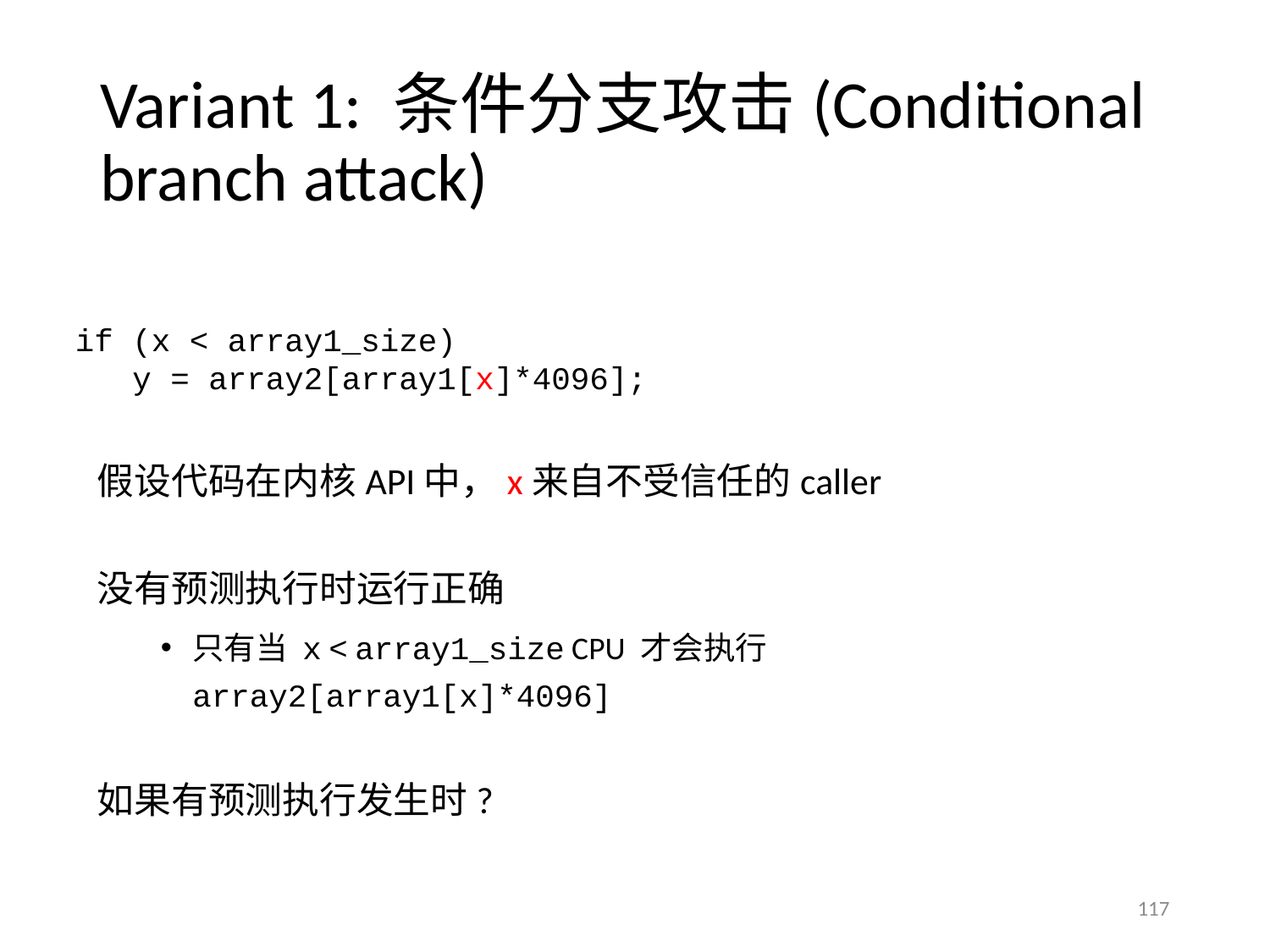

# Variant 1: 条件分支攻击(Conditional branch attack)
if (x < array1_size)
   y = array2[array1[x]*4096];
假设代码在内核API中，x来自不受信任的caller

没有预测执行时运行正确
只有当 x < array1_size CPU 才会执行array2[array1[x]*4096]

如果有预测执行发生时?
117